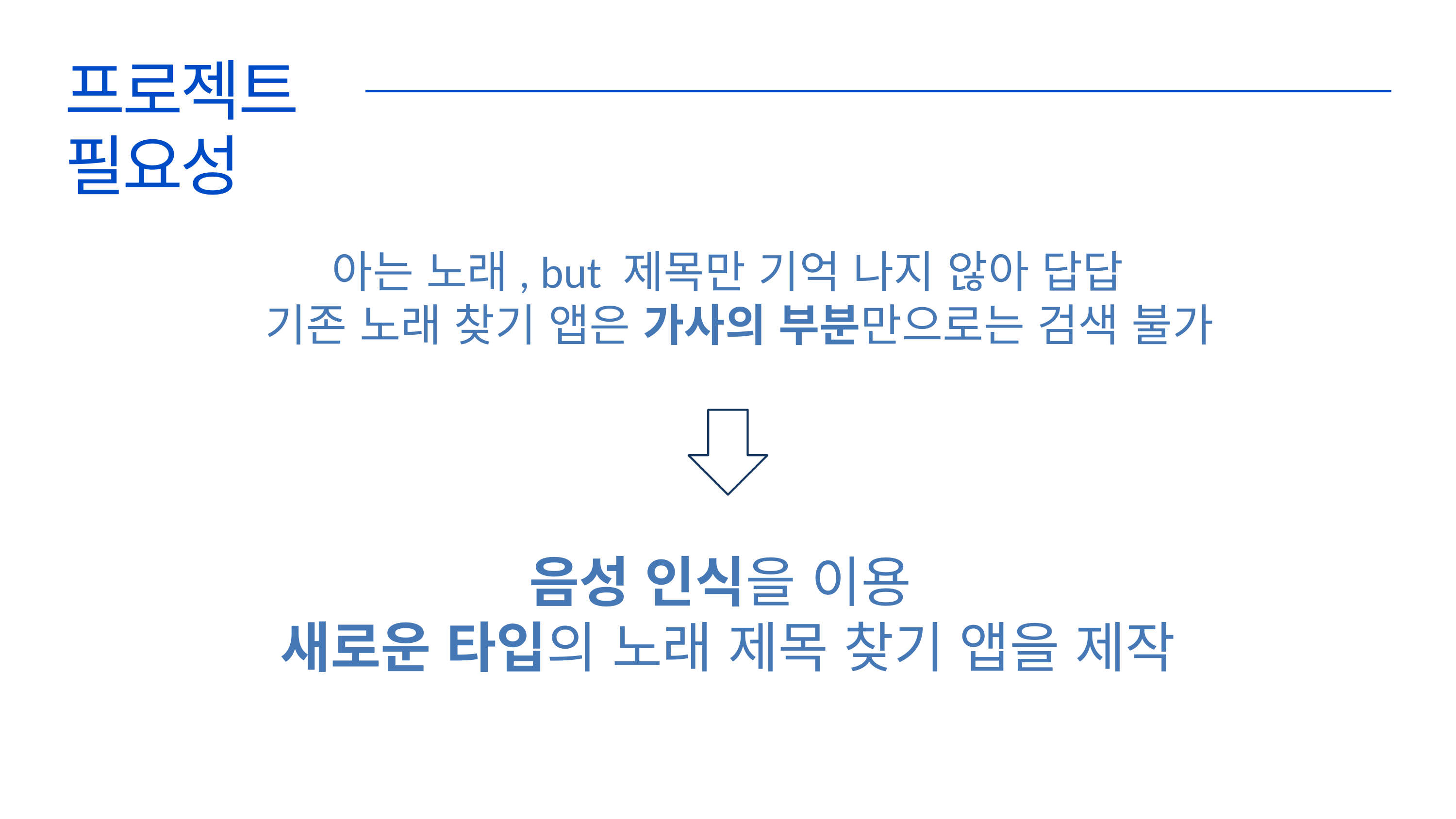

프로젝트
필요성

아는 노래, but 제목만 기억 나지 않아 답답
 기존 노래 찾기 앱은 가사의 부분만으로는 검색 불가

음성 인식을 이용
새로운 타입의 노래 제목 찾기 앱을 제작